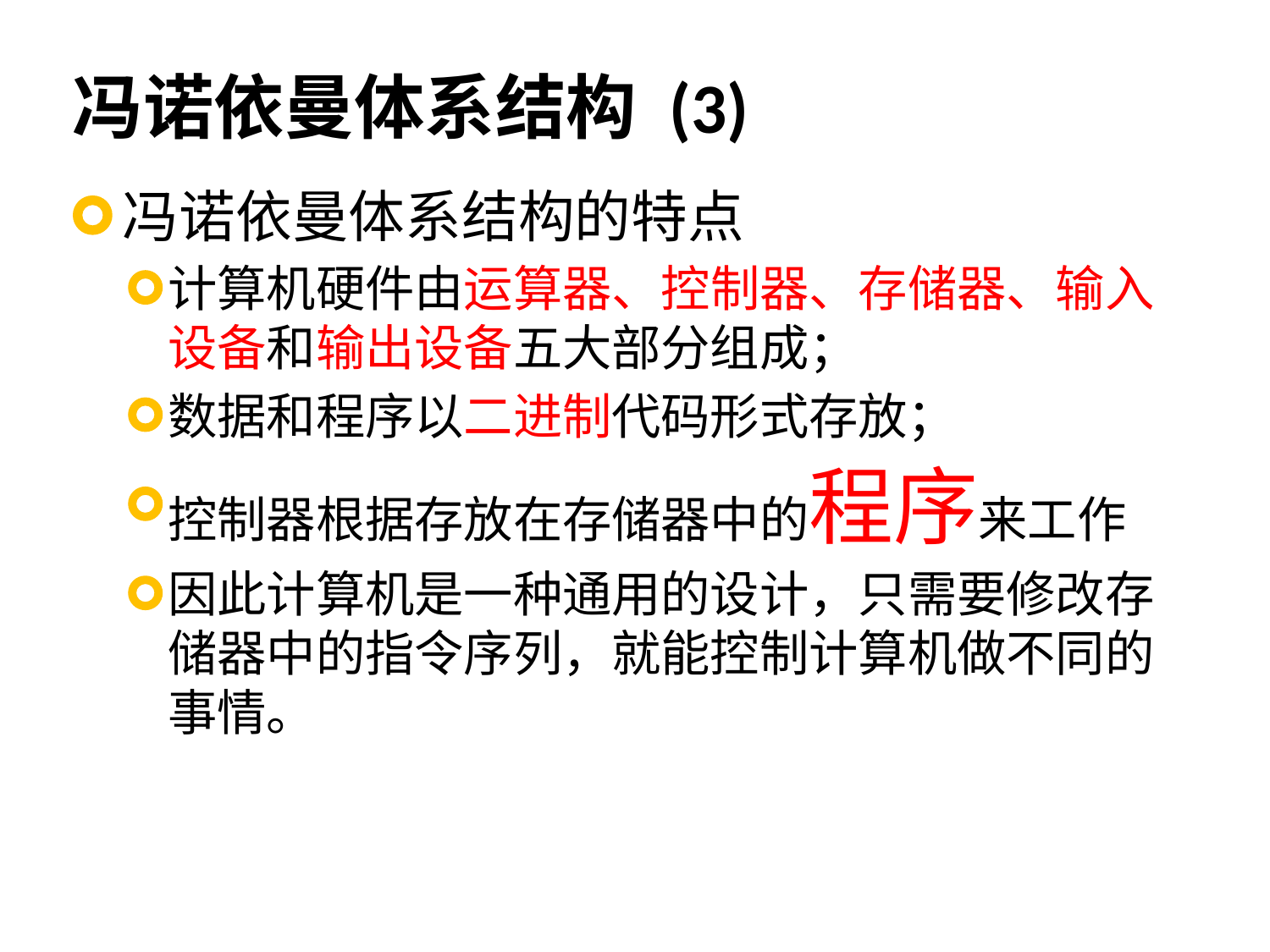

# 冯诺依曼体系结构 (3)
冯诺依曼体系结构的特点
计算机硬件由运算器、控制器、存储器、输入设备和输出设备五大部分组成；
数据和程序以二进制代码形式存放；
控制器根据存放在存储器中的程序来工作
因此计算机是一种通用的设计，只需要修改存储器中的指令序列，就能控制计算机做不同的事情。